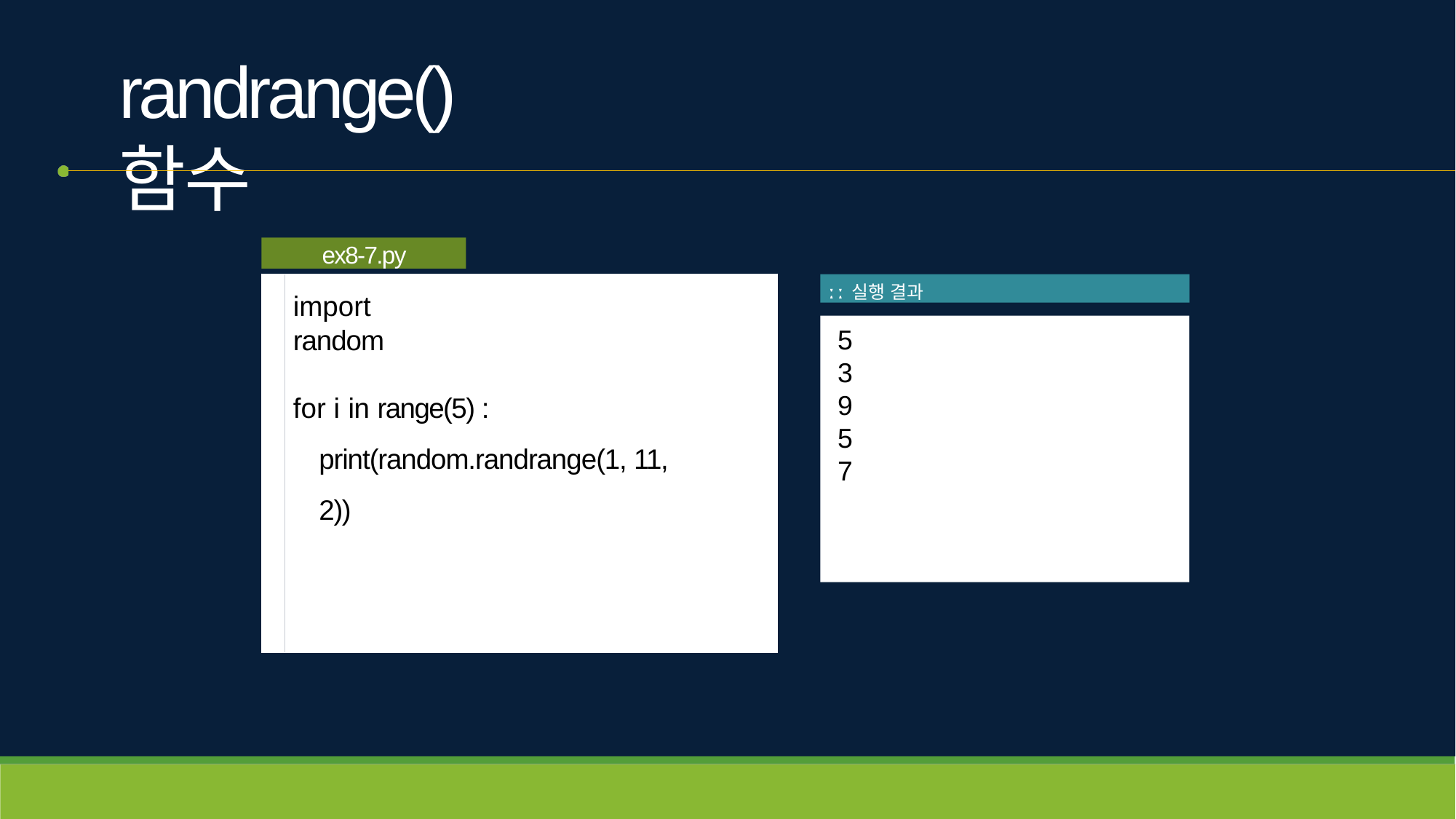

# randrange() 함수

ex8-7.py

ː ː 실행 결과
import random

5
3
9
5
7
for i in range(5) :  print(random.randrange(1, 11, 2))